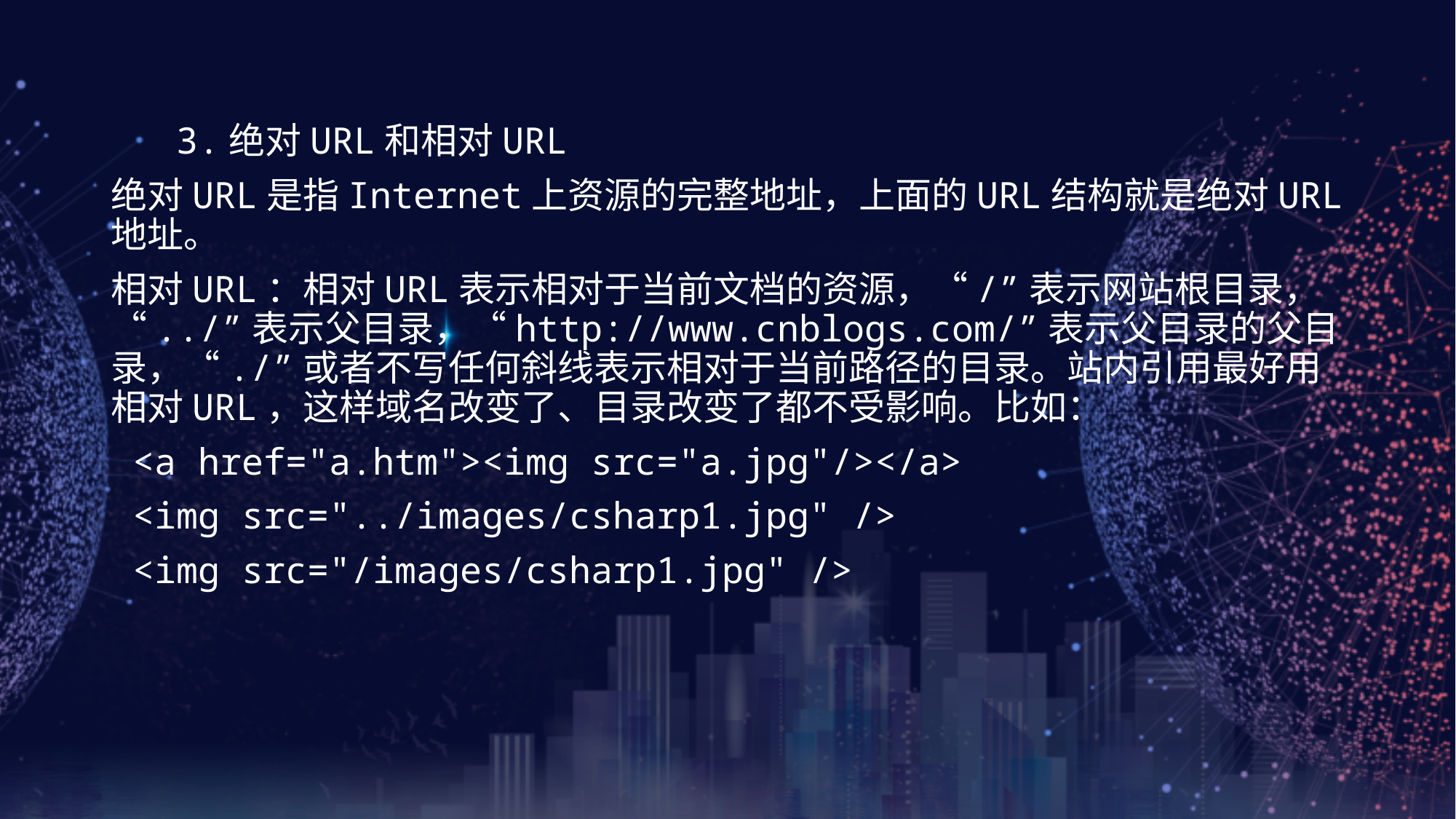

3.绝对URL和相对URL
绝对URL是指Internet上资源的完整地址，上面的URL结构就是绝对URL地址。
相对URL：相对URL表示相对于当前文档的资源，“/”表示网站根目录，“../”表示父目录，“http://www.cnblogs.com/”表示父目录的父目录，“./”或者不写任何斜线表示相对于当前路径的目录。站内引用最好用相对URL，这样域名改变了、目录改变了都不受影响。比如：
 <a href="a.htm"><img src="a.jpg"/></a>
 <img src="../images/csharp1.jpg" />
 <img src="/images/csharp1.jpg" />